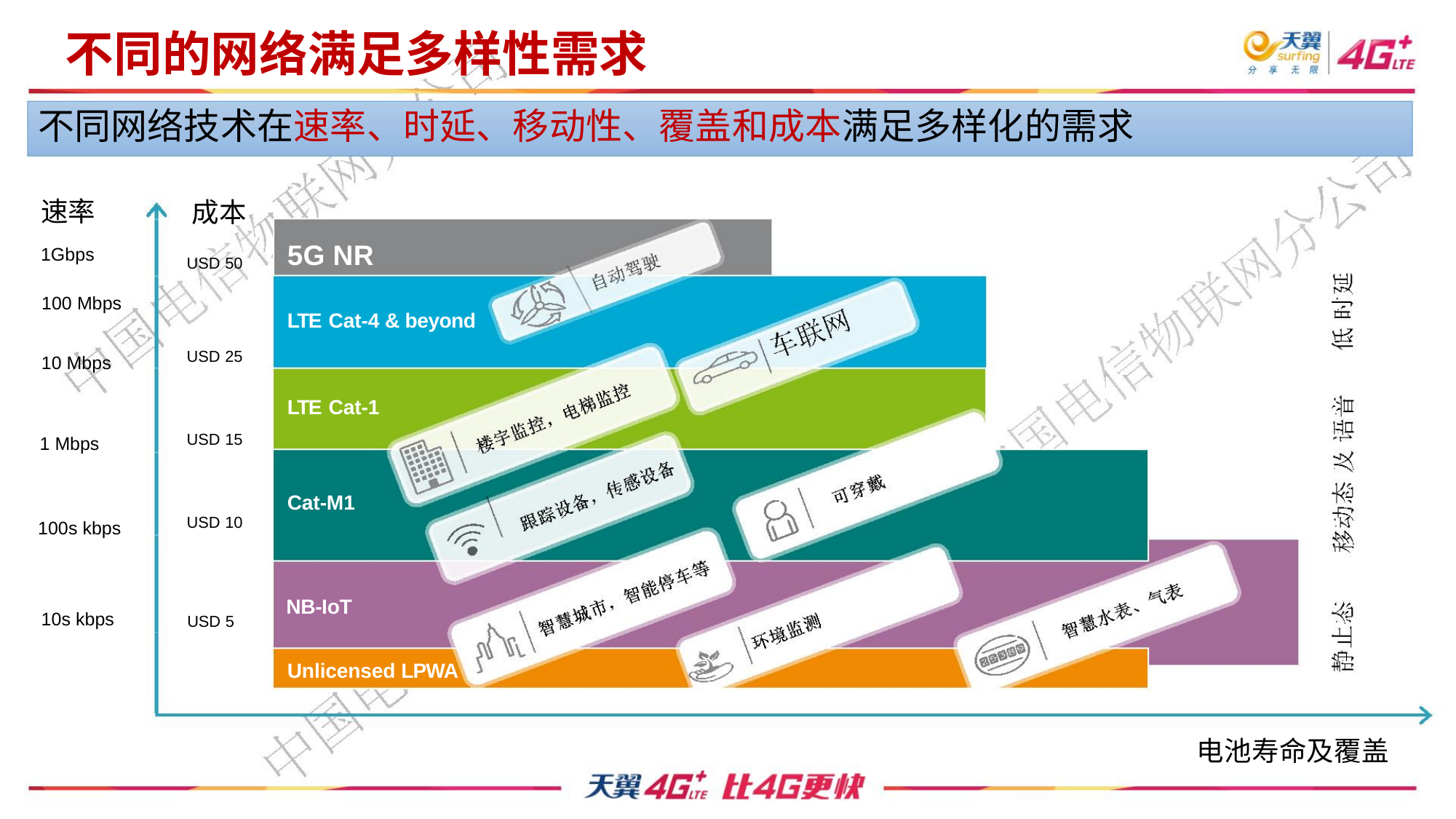

不同的网络满足多样性需求
不同网络技术在速率、时延、移动性、覆盖和成本满足多样化的需求
速率
成本
5G NR
1Gbps
USD 50
100 Mbps
10 Mbps
LTE Cat-4 & beyond
USD 25
USD 15
USD 10
LTE Cat-1
Cat-M1
1 Mbps
100s kbps
NB-IoT
10s kbps
USD 5
Unlicensed LPWA
电池寿命及覆盖